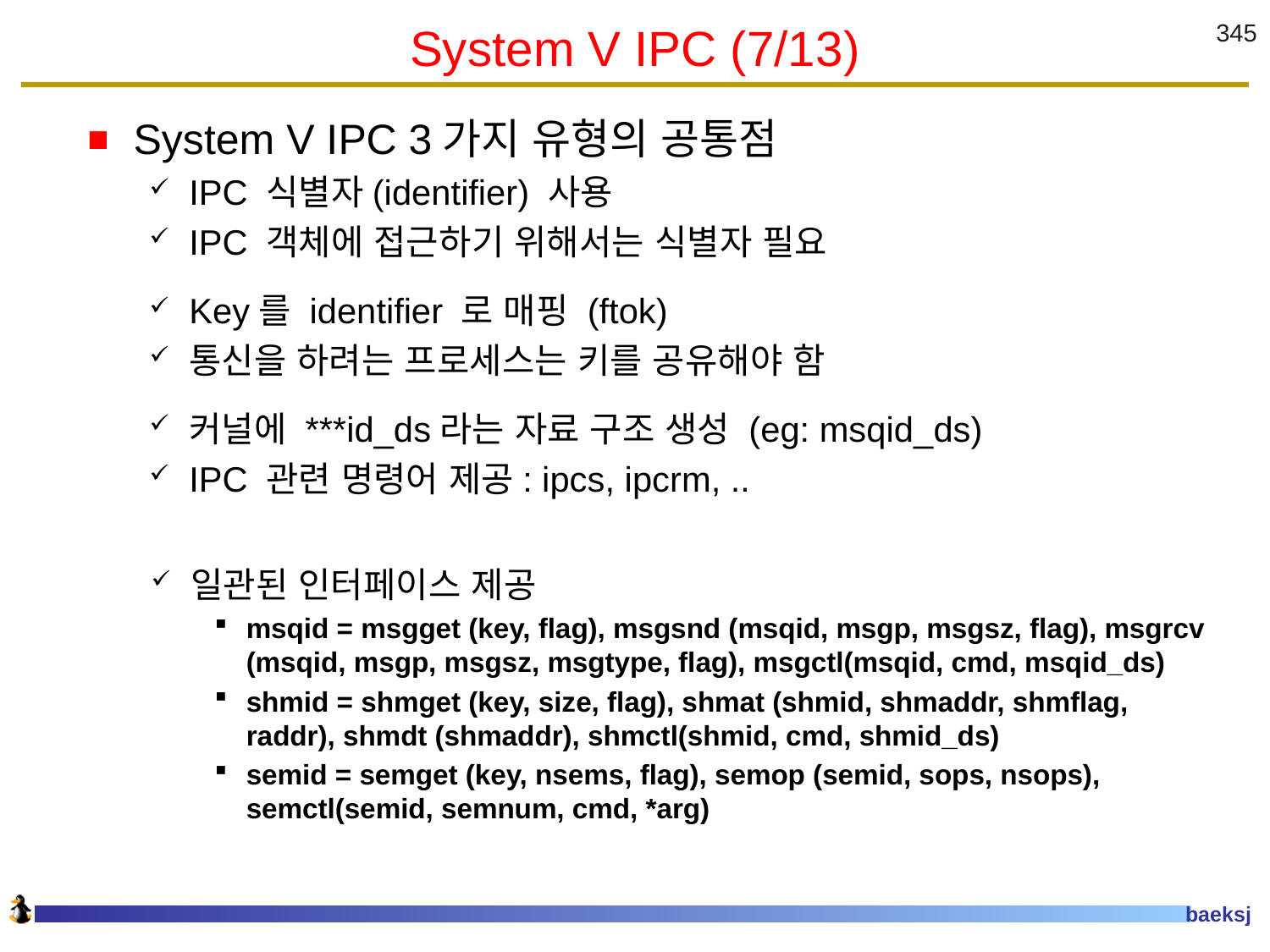

# System V IPC (7/13)
345
System V IPC 3가지 유형의 공통점
IPC 식별자(identifier) 사용
IPC 객체에 접근하기 위해서는 식별자 필요

Key를 identifier 로 매핑 (ftok)
통신을 하려는 프로세스는 키를 공유해야 함

커널에 ***id_ds라는 자료 구조 생성 (eg: msqid_ds)
IPC 관련 명령어 제공: ipcs, ipcrm, ..
일관된 인터페이스 제공
msqid = msgget (key, flag), msgsnd (msqid, msgp, msgsz, flag), msgrcv (msqid, msgp, msgsz, msgtype, flag), msgctl(msqid, cmd, msqid_ds)
shmid = shmget (key, size, flag), shmat (shmid, shmaddr, shmflag, raddr), shmdt (shmaddr), shmctl(shmid, cmd, shmid_ds)
semid = semget (key, nsems, flag), semop (semid, sops, nsops), semctl(semid, semnum, cmd, *arg)